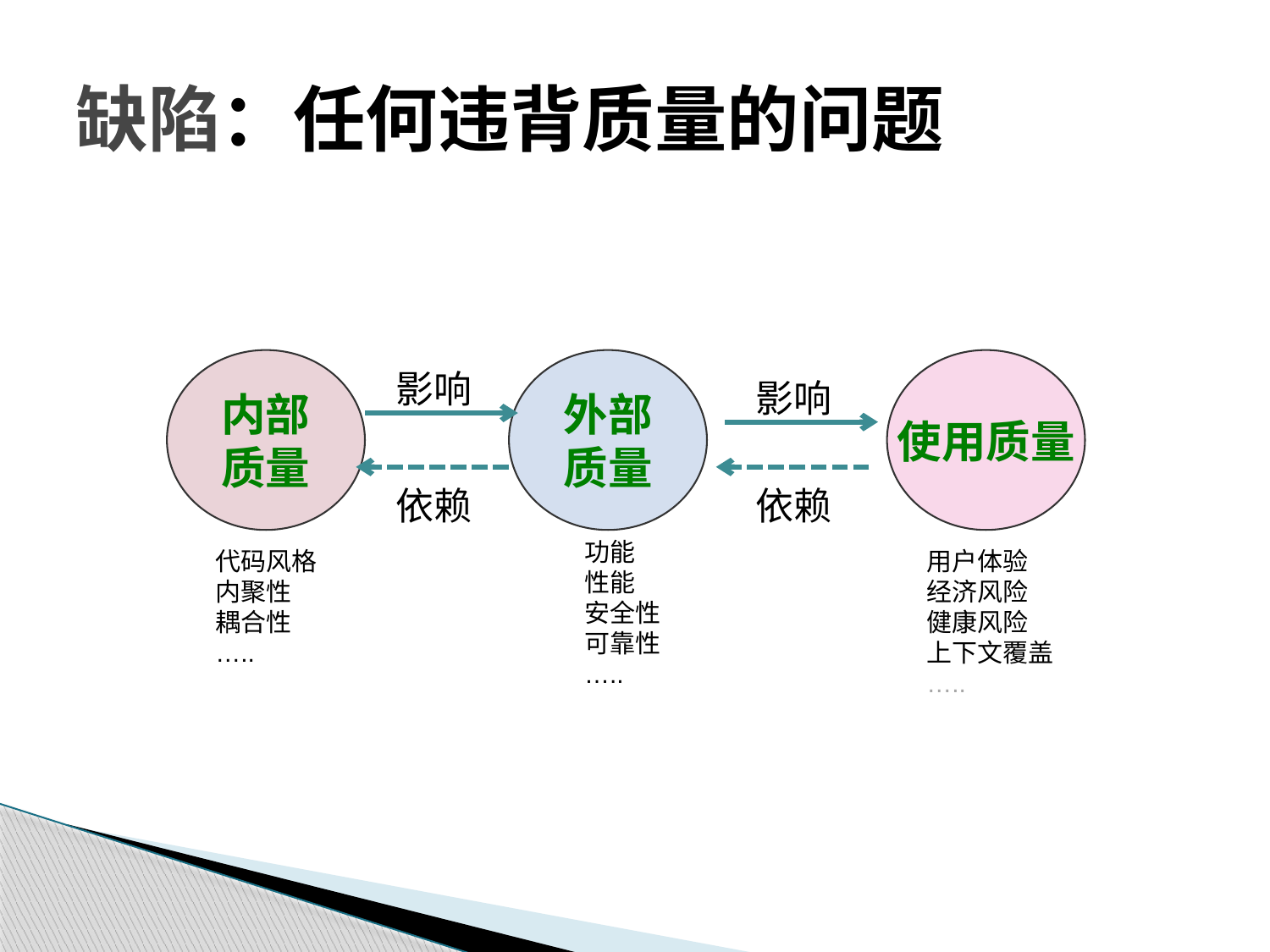

# 缺陷：任何违背质量的问题
内部
质量
外部
质量
使用质量
影响
影响
依赖
依赖
功能
性能
安全性
可靠性
…..
代码风格
内聚性
耦合性
…..
用户体验
经济风险
健康风险
上下文覆盖
…..

74